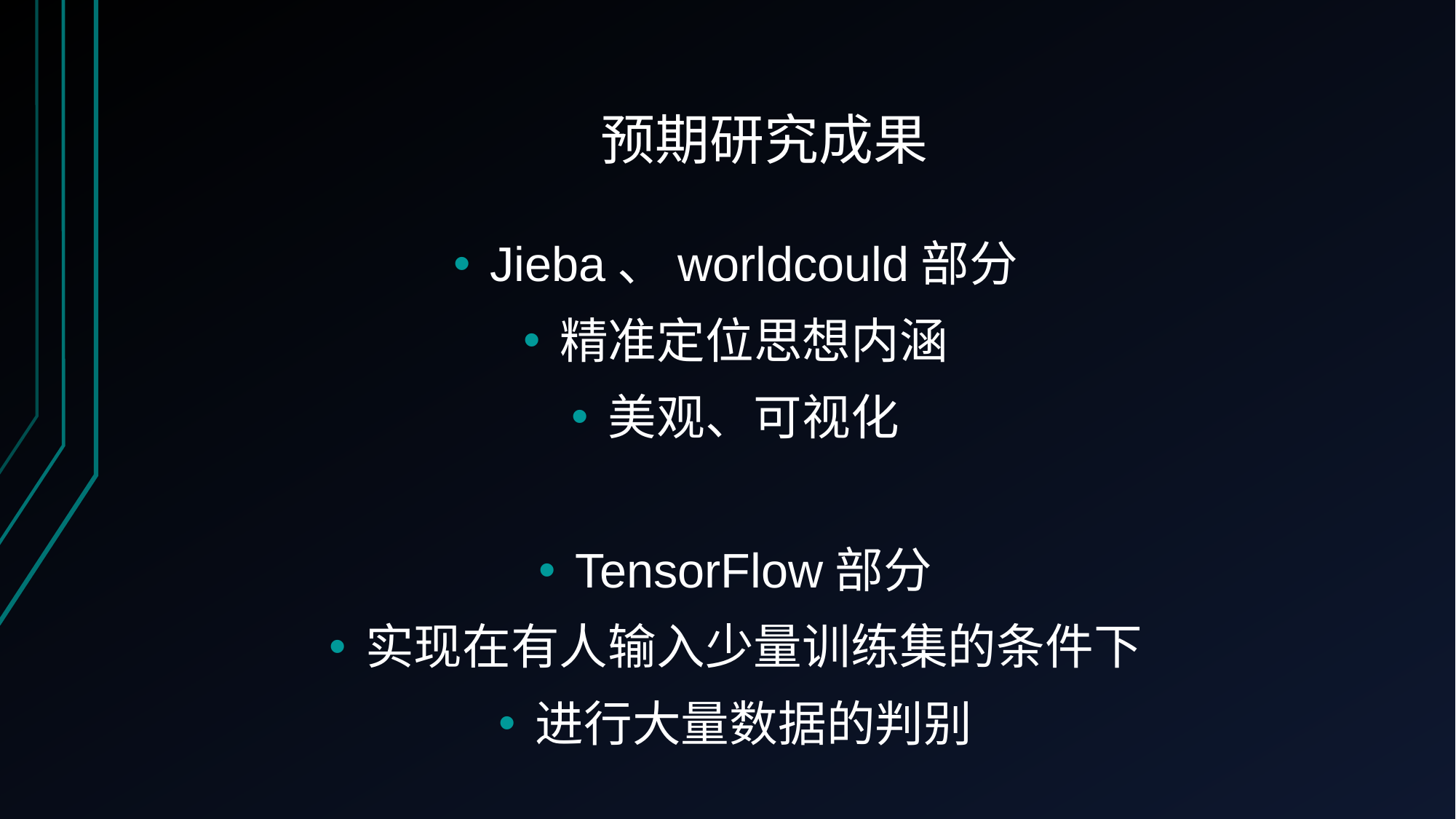

# 预期研究成果
Jieba、worldcould部分
精准定位思想内涵
美观、可视化

TensorFlow部分
实现在有人输入少量训练集的条件下
进行大量数据的判别